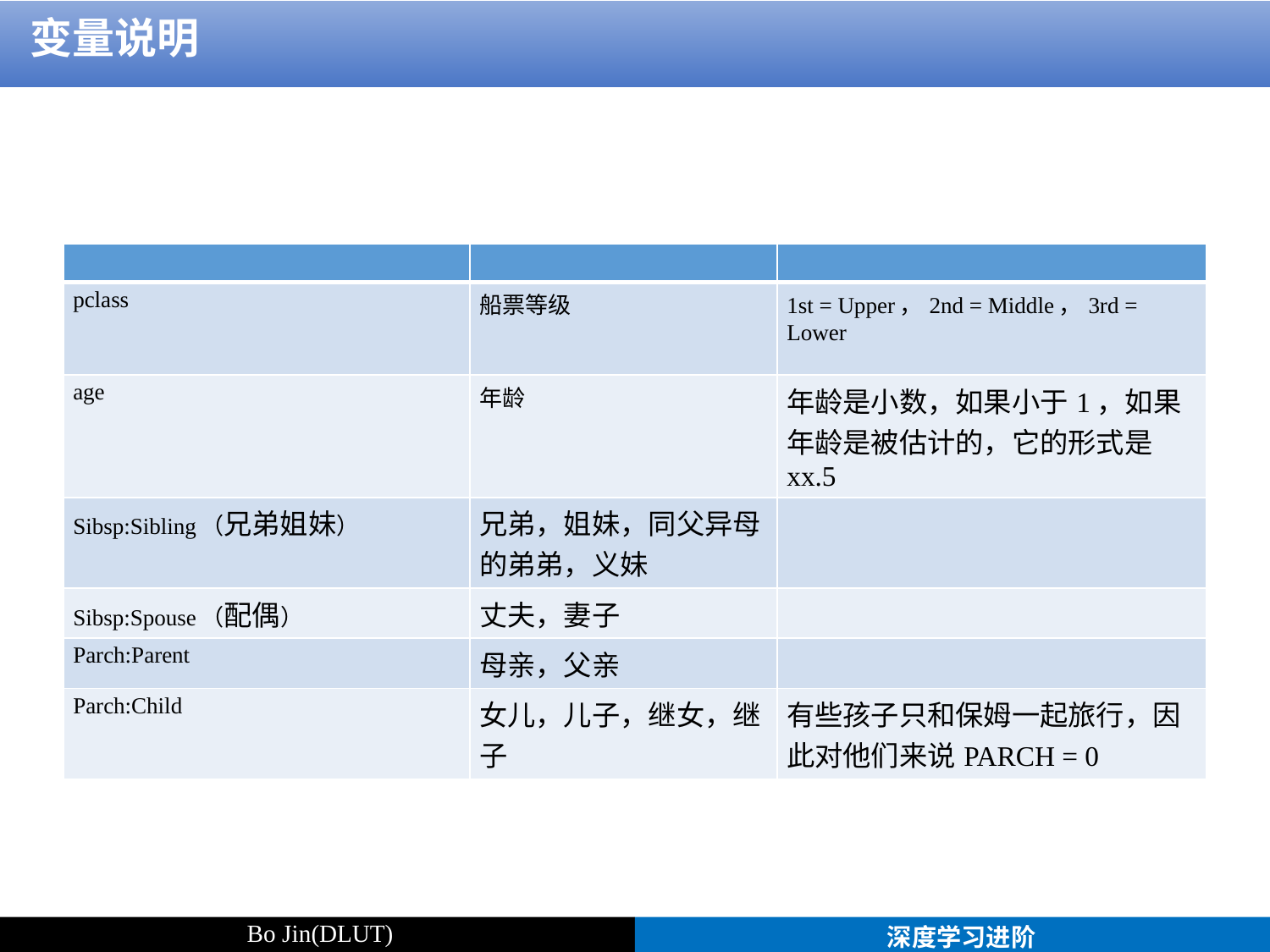

变量说明
|  |  |  |
| --- | --- | --- |
| pclass | 船票等级 | 1st = Upper，2nd = Middle，3rd = Lower |
| age | 年龄 | 年龄是小数，如果小于1，如果年龄是被估计的，它的形式是xx.5 |
| Sibsp:Sibling（兄弟姐妹） | 兄弟，姐妹，同父异母的弟弟，义妹 |  |
| Sibsp:Spouse（配偶） | 丈夫，妻子 |  |
| Parch:Parent | 母亲，父亲 |  |
| Parch:Child | 女儿，儿子，继女，继子 | 有些孩子只和保姆一起旅行，因此对他们来说PARCH = 0 |
Bo Jin(DLUT)
深度学习进阶